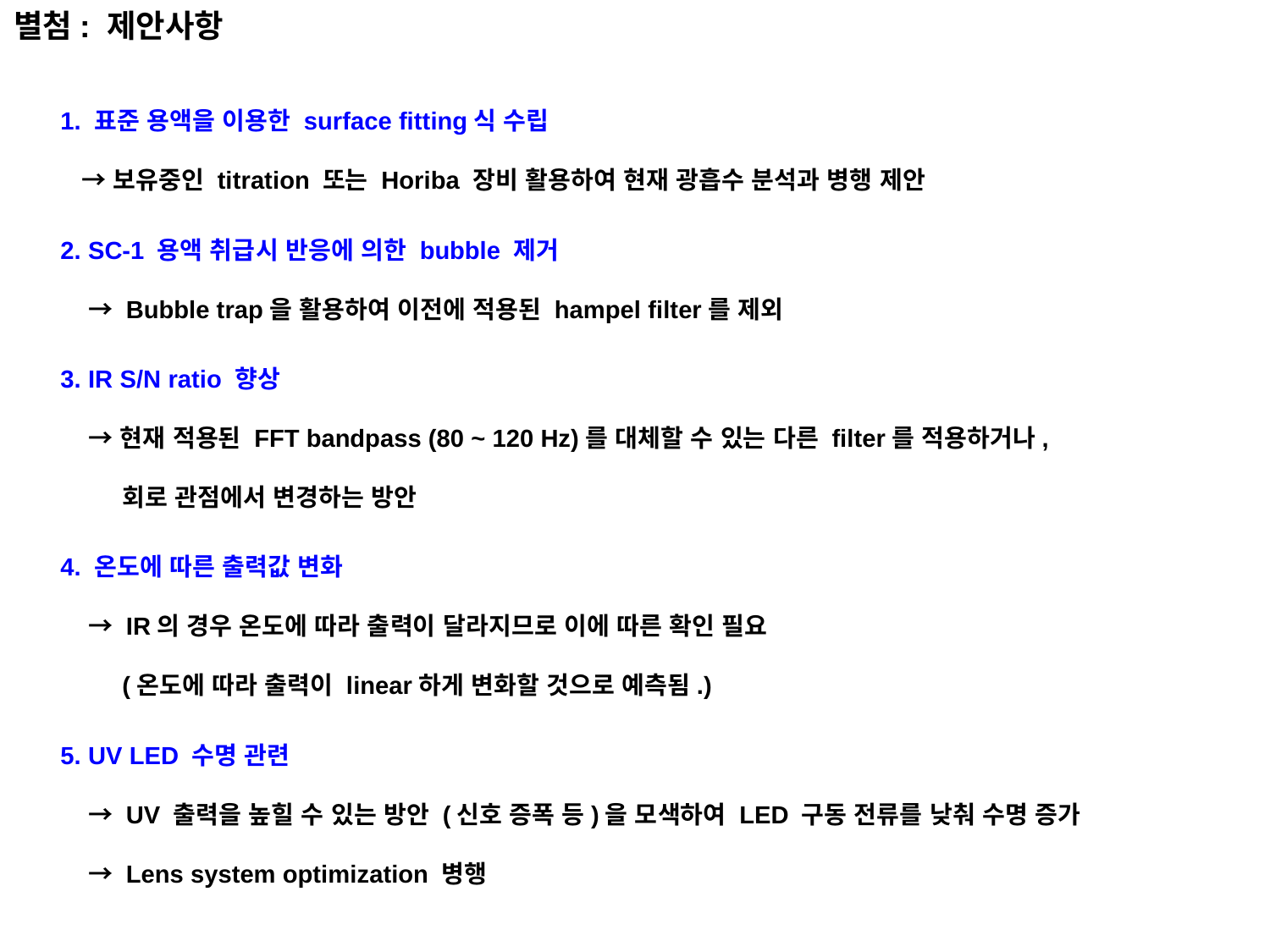

별첨: 제안사항
1. 표준 용액을 이용한 surface fitting식 수립
   → 보유중인 titration 또는 Horiba 장비 활용하여 현재 광흡수 분석과 병행 제안
2. SC-1 용액 취급시 반응에 의한 bubble 제거
    → Bubble trap을 활용하여 이전에 적용된 hampel filter를 제외
3. IR S/N ratio 향상
    → 현재 적용된 FFT bandpass (80 ~ 120 Hz)를 대체할 수 있는 다른 filter를 적용하거나,
        회로 관점에서 변경하는 방안
4. 온도에 따른 출력값 변화
    → IR의 경우 온도에 따라 출력이 달라지므로 이에 따른 확인 필요
        (온도에 따라 출력이 linear하게 변화할 것으로 예측됨.)
5. UV LED 수명 관련
    → UV 출력을 높힐 수 있는 방안 (신호 증폭 등)을 모색하여 LED 구동 전류를 낮춰 수명 증가
    → Lens system optimization 병행